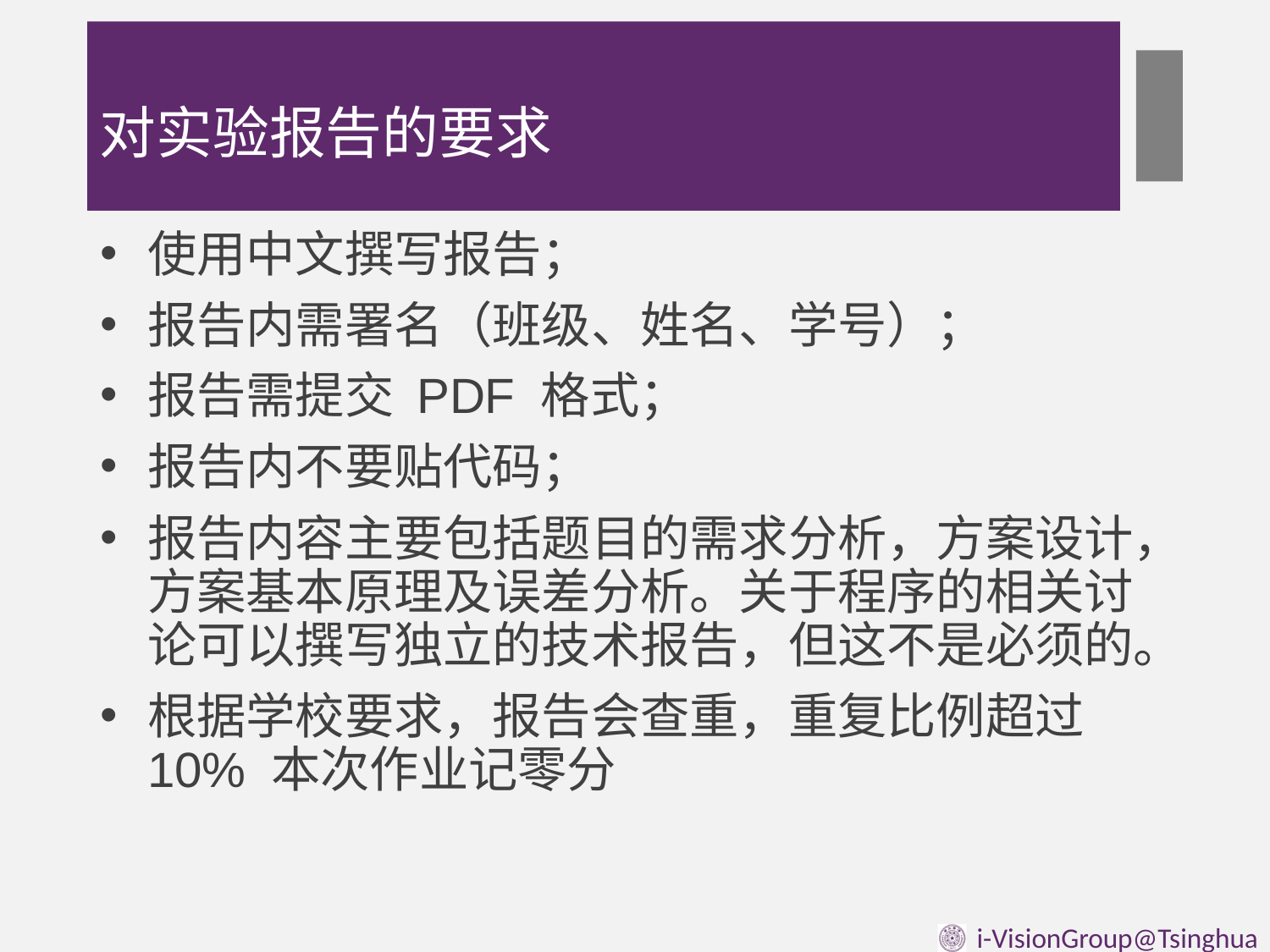

# 对实验报告的要求
使用中文撰写报告；
报告内需署名（班级、姓名、学号）；
报告需提交 PDF 格式；
报告内不要贴代码；
报告内容主要包括题目的需求分析，方案设计， 方案基本原理及误差分析。关于程序的相关讨 论可以撰写独立的技术报告，但这不是必须的。
根据学校要求，报告会查重，重复比例超过10% 本次作业记零分